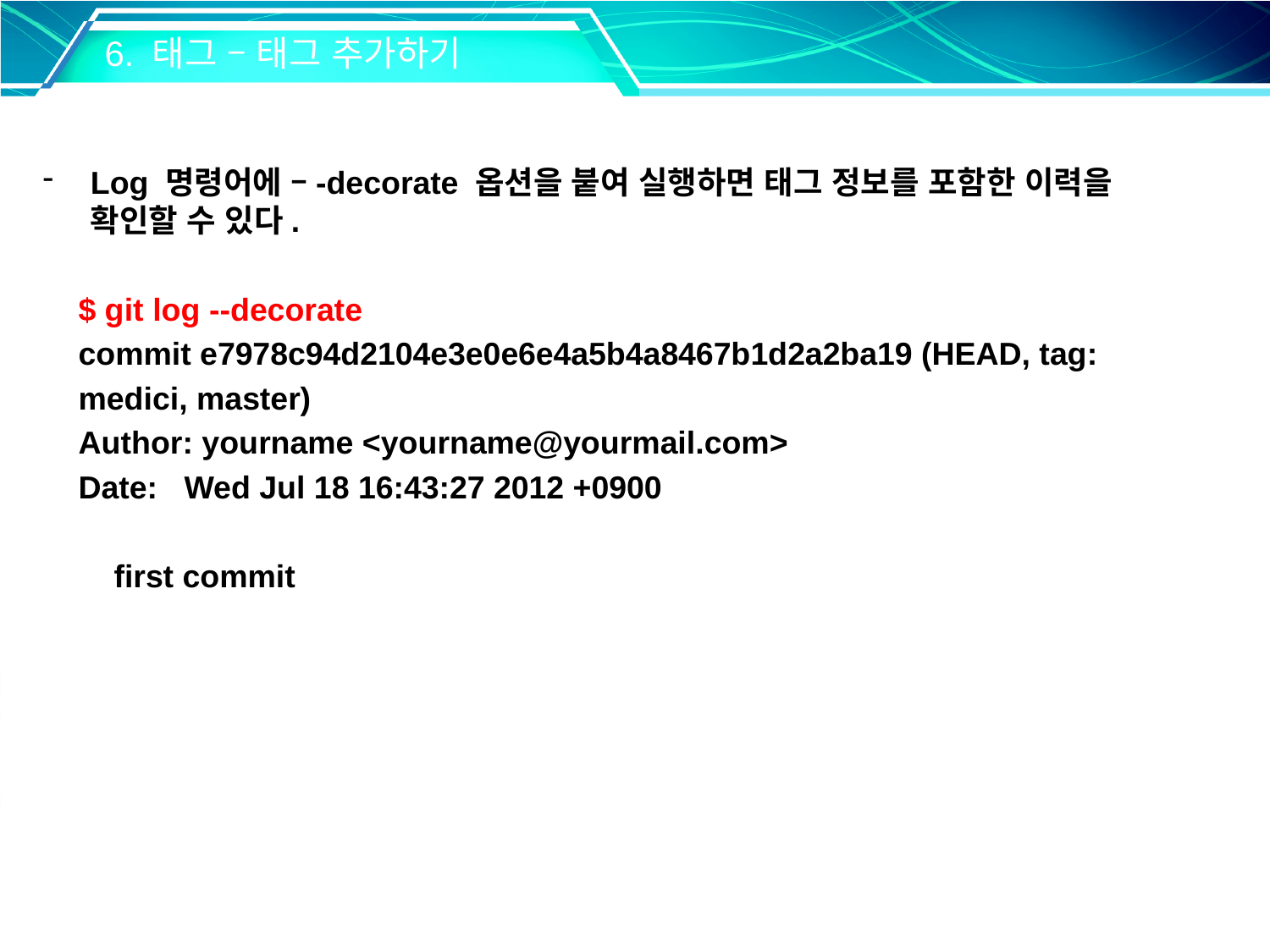

6. 태그 – 태그 추가하기
Log 명령어에 –-decorate 옵션을 붙여 실행하면 태그 정보를 포함한 이력을 확인할 수 있다.

    $ git log --decorate
    commit e7978c94d2104e3e0e6e4a5b4a8467b1d2a2ba19 (HEAD, tag:
    medici, master)
    Author: yourname <yourname@yourmail.com>
    Date:   Wed Jul 18 16:43:27 2012 +0900

        first commit